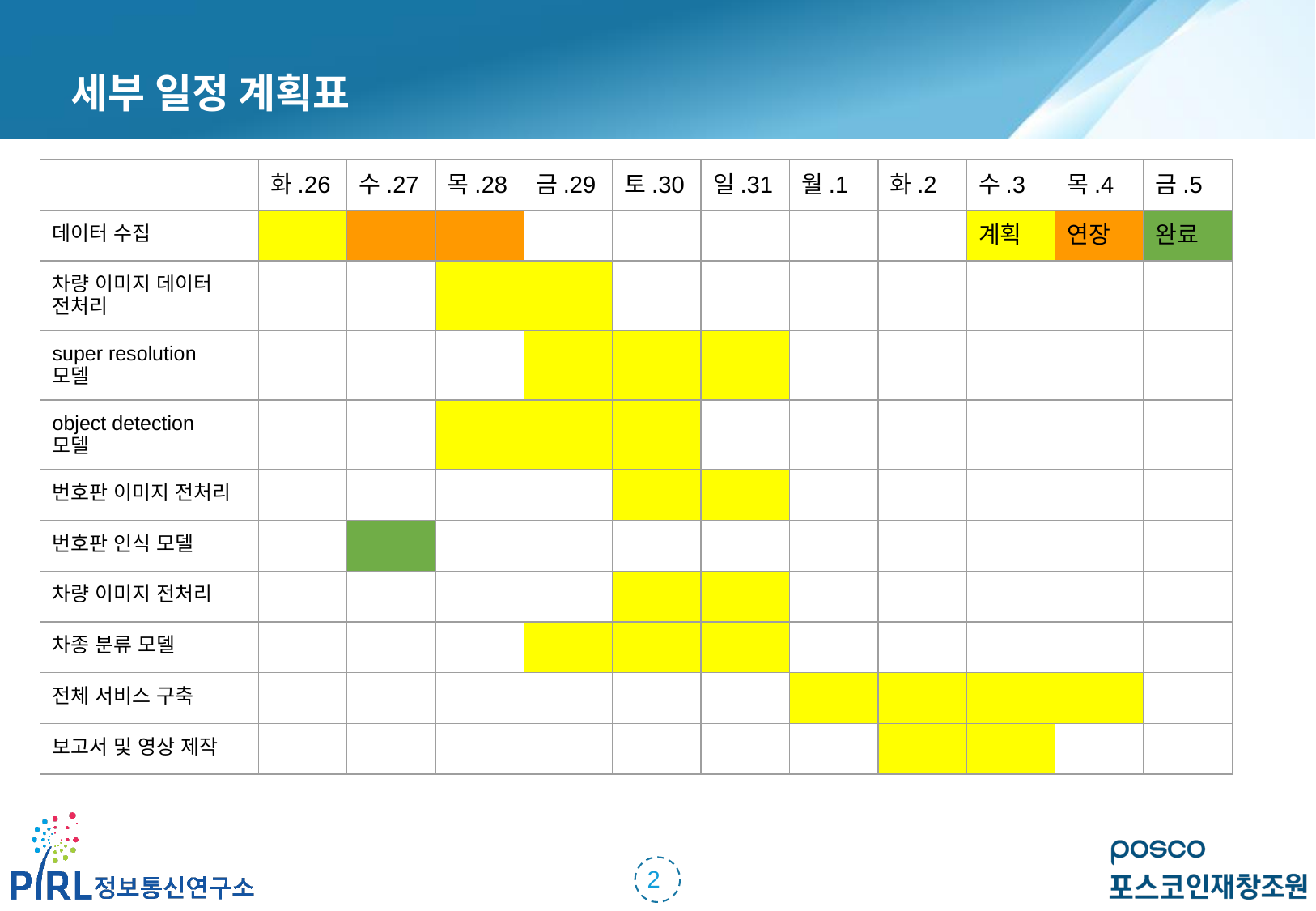

세부 일정 계획표
|  | 화.26 | 수.27 | 목.28 | 금.29 | 토.30 | 일.31 | 월.1 | 화.2 | 수.3 | 목.4 | 금.5 |
| --- | --- | --- | --- | --- | --- | --- | --- | --- | --- | --- | --- |
| 데이터 수집 |  |  |  |  |  |  |  |  | 계획 | 연장 | 완료 |
| 차량 이미지 데이터 전처리 |  |  |  |  |  |  |  |  |  |  |  |
| super resolution 모델 |  |  |  |  |  |  |  |  |  |  |  |
| object detection 모델 |  |  |  |  |  |  |  |  |  |  |  |
| 번호판 이미지 전처리 |  |  |  |  |  |  |  |  |  |  |  |
| 번호판 인식 모델 |  |  |  |  |  |  |  |  |  |  |  |
| 차량 이미지 전처리 |  |  |  |  |  |  |  |  |  |  |  |
| 차종 분류 모델 |  |  |  |  |  |  |  |  |  |  |  |
| 전체 서비스 구축 |  |  |  |  |  |  |  |  |  |  |  |
| 보고서 및 영상 제작 |  |  |  |  |  |  |  |  |  |  |  |